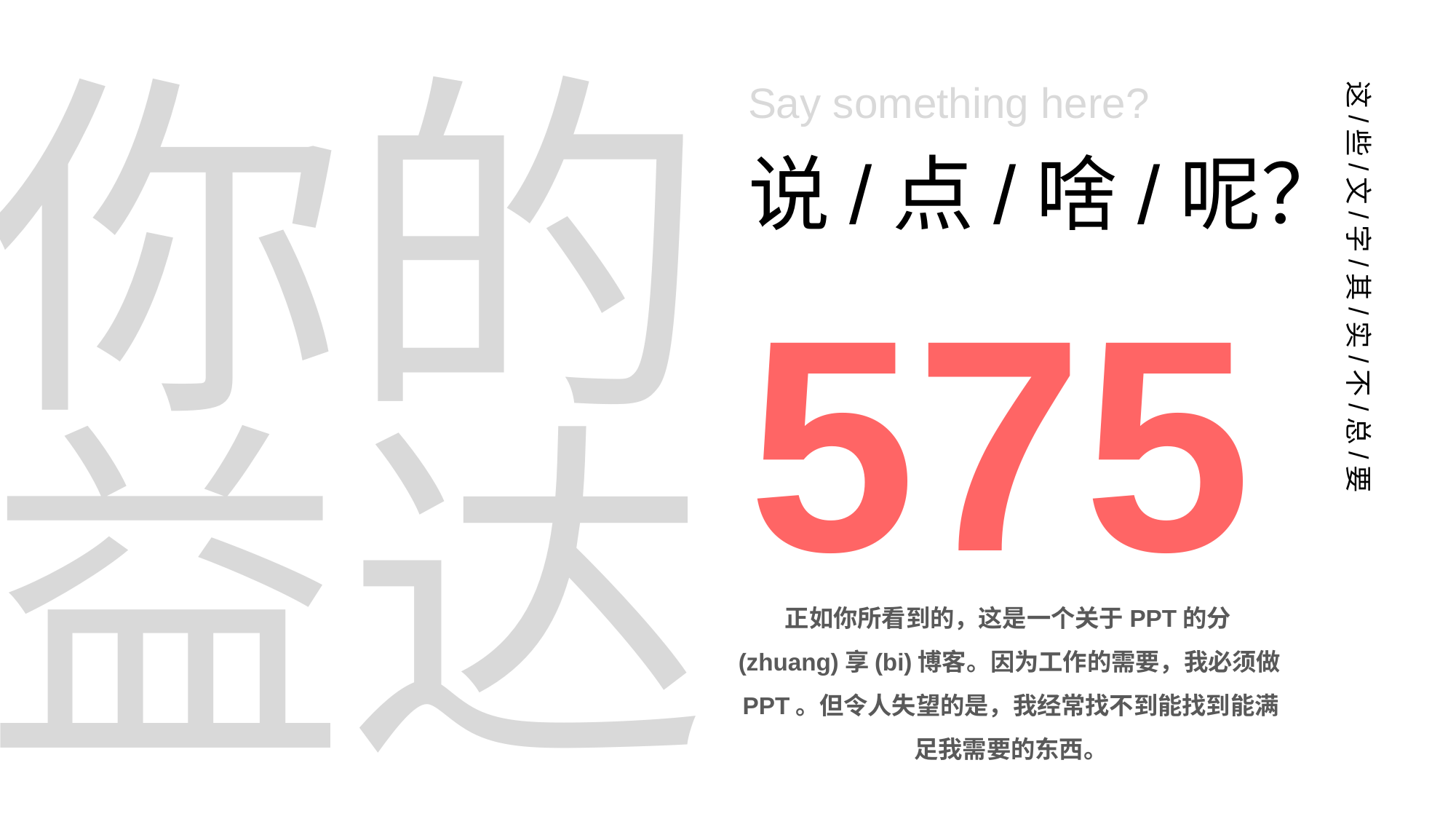

Say something here?
你的
益达
说/点/啥/呢？
575
这/些/文/字/其/实/不/总/要
正如你所看到的，这是一个关于PPT的分(zhuang)享(bi)博客。因为工作的需要，我必须做PPT。但令人失望的是，我经常找不到能找到能满足我需要的东西。